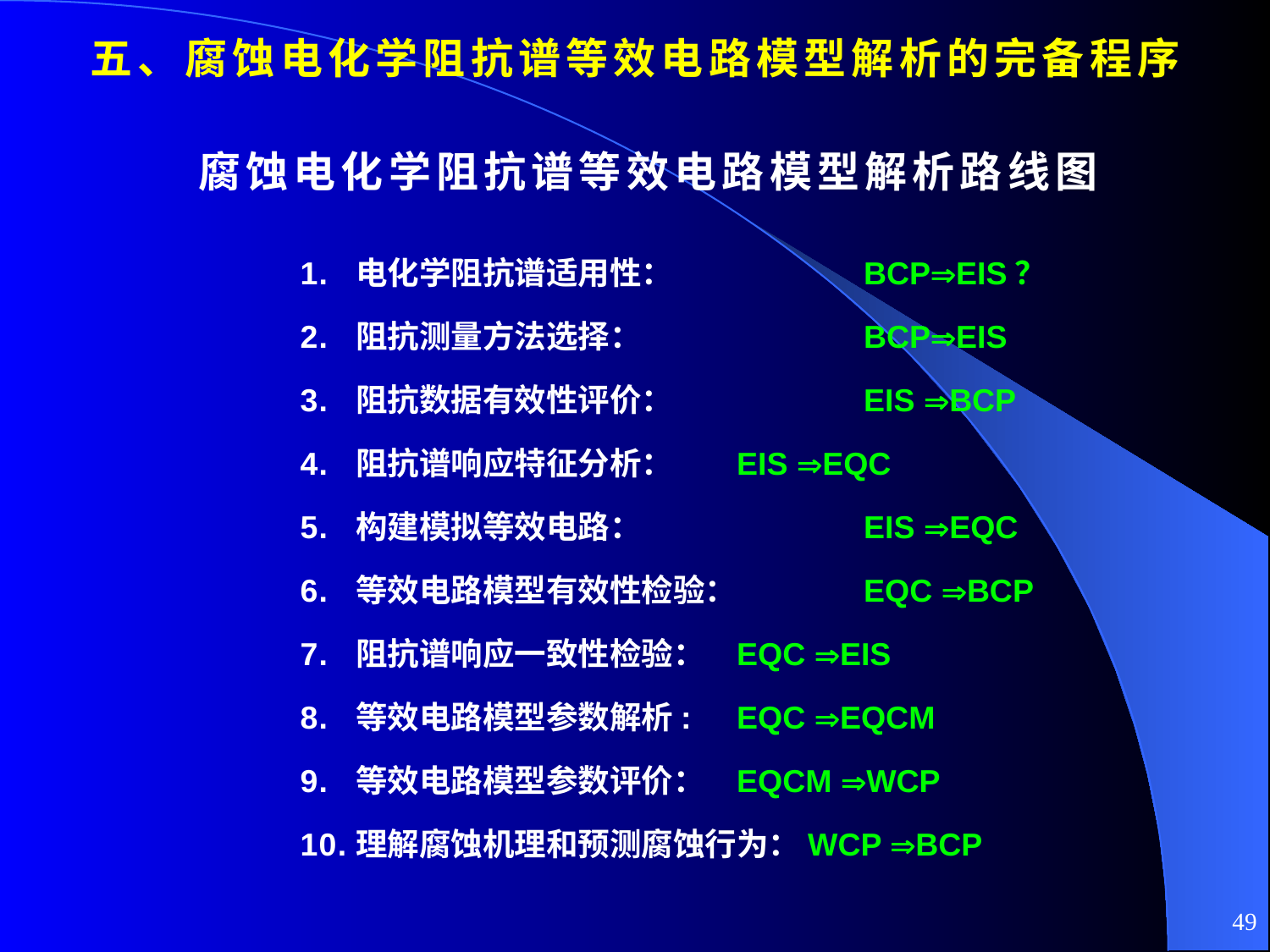

五、腐蚀电化学阻抗谱等效电路模型解析的完备程序
腐蚀电化学阻抗谱等效电路模型解析路线图
电化学阻抗谱适用性：		BCP⇒EIS？
阻抗测量方法选择：		BCP⇒EIS
阻抗数据有效性评价：		EIS ⇒BCP
阻抗谱响应特征分析： 	EIS ⇒EQC
构建模拟等效电路：		EIS ⇒EQC
等效电路模型有效性检验：	EQC ⇒BCP
阻抗谱响应一致性检验： 	EQC ⇒EIS
等效电路模型参数解析:	EQC ⇒EQCM
等效电路模型参数评价：	EQCM ⇒WCP
理解腐蚀机理和预测腐蚀行为：WCP ⇒BCP
49